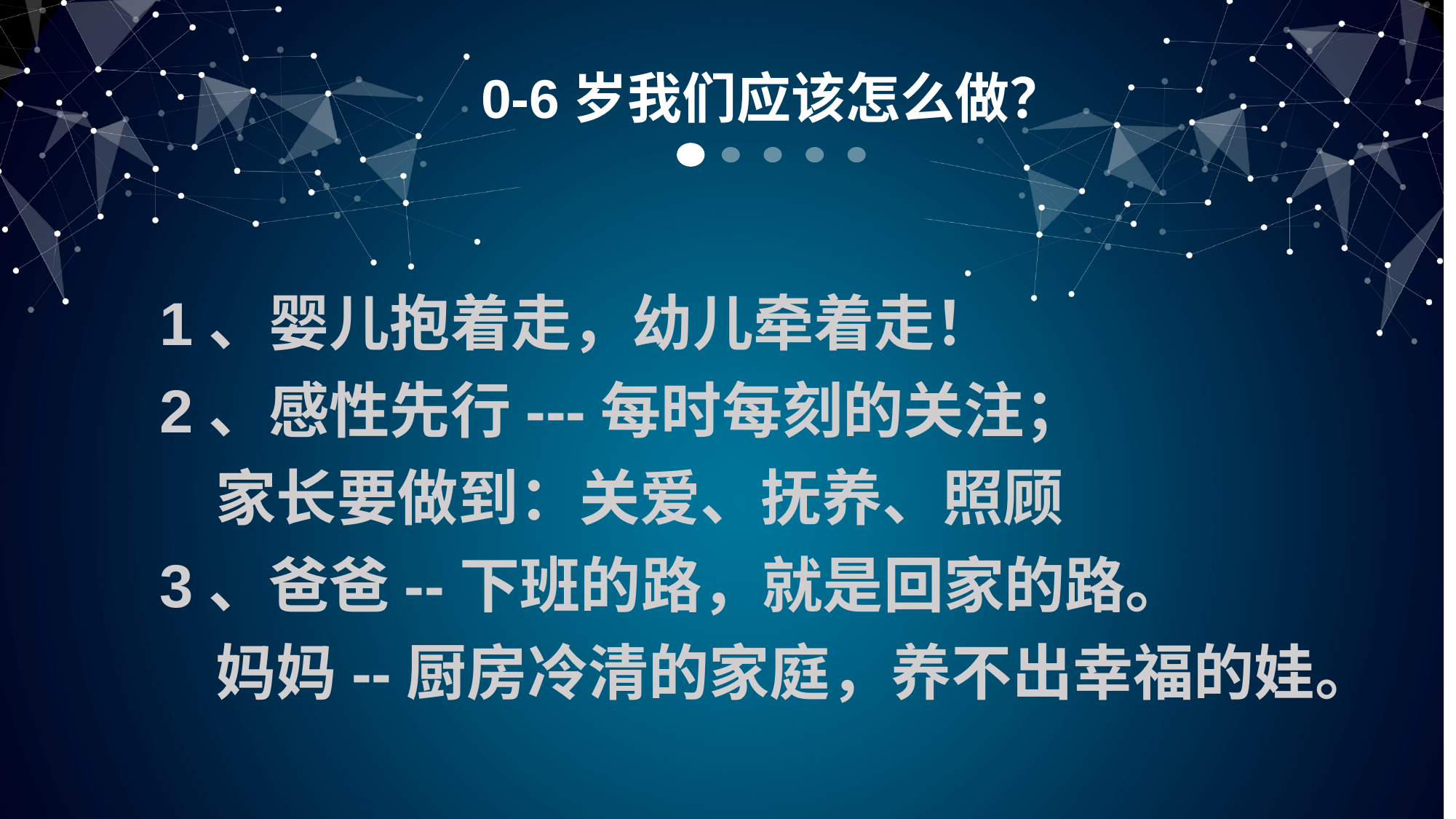

0-6岁我们应该怎么做？

1、婴儿抱着走，幼儿牵着走！
2、感性先行---每时每刻的关注；
   家长要做到：关爱、抚养、照顾
3、爸爸--下班的路，就是回家的路。
   妈妈--厨房冷清的家庭，养不出幸福的娃。